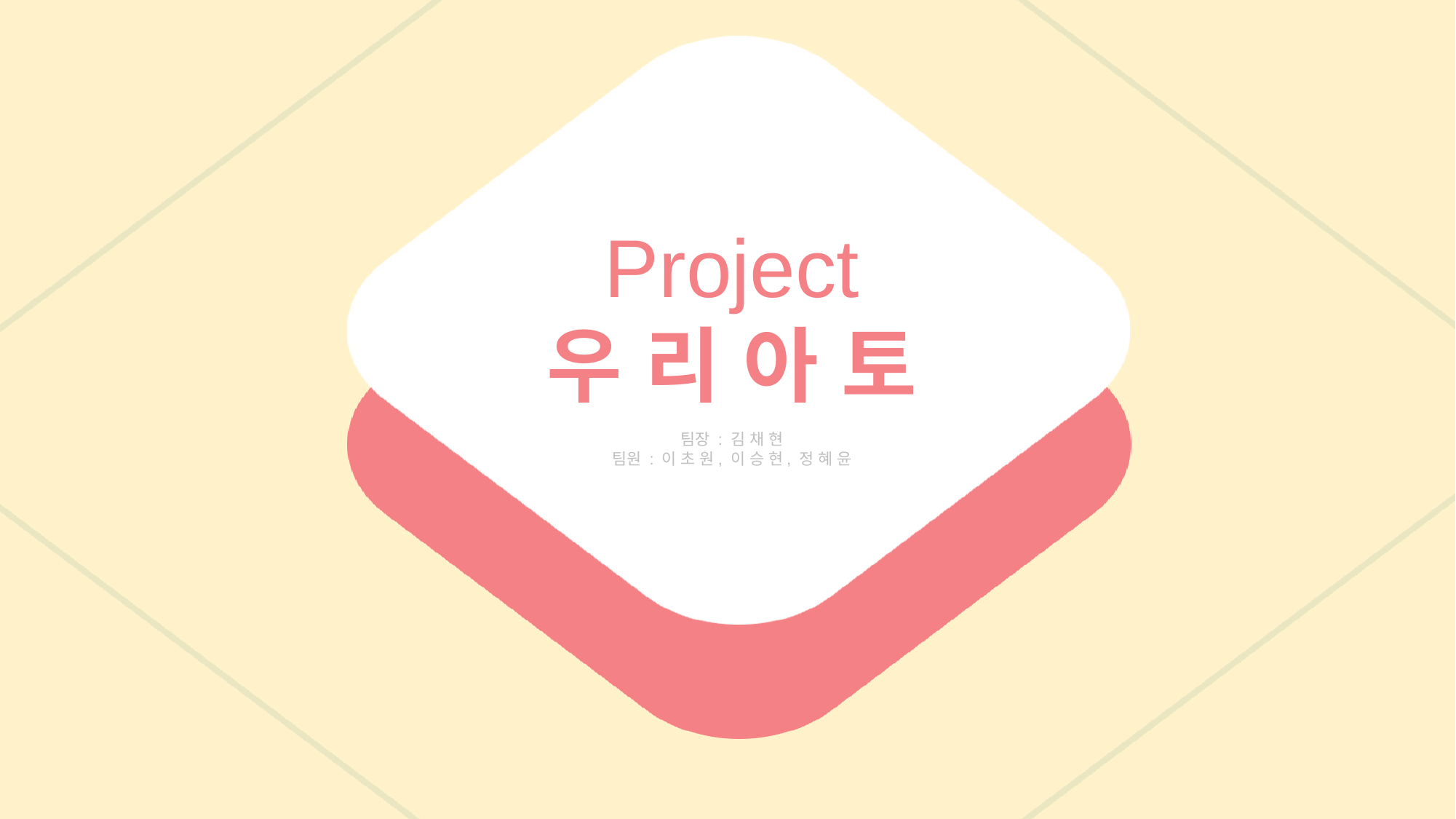

# Project 우 리 아 토
팀장 : 김 채 현
팀원 : 이 초 원, 이 승 현, 정 혜 윤